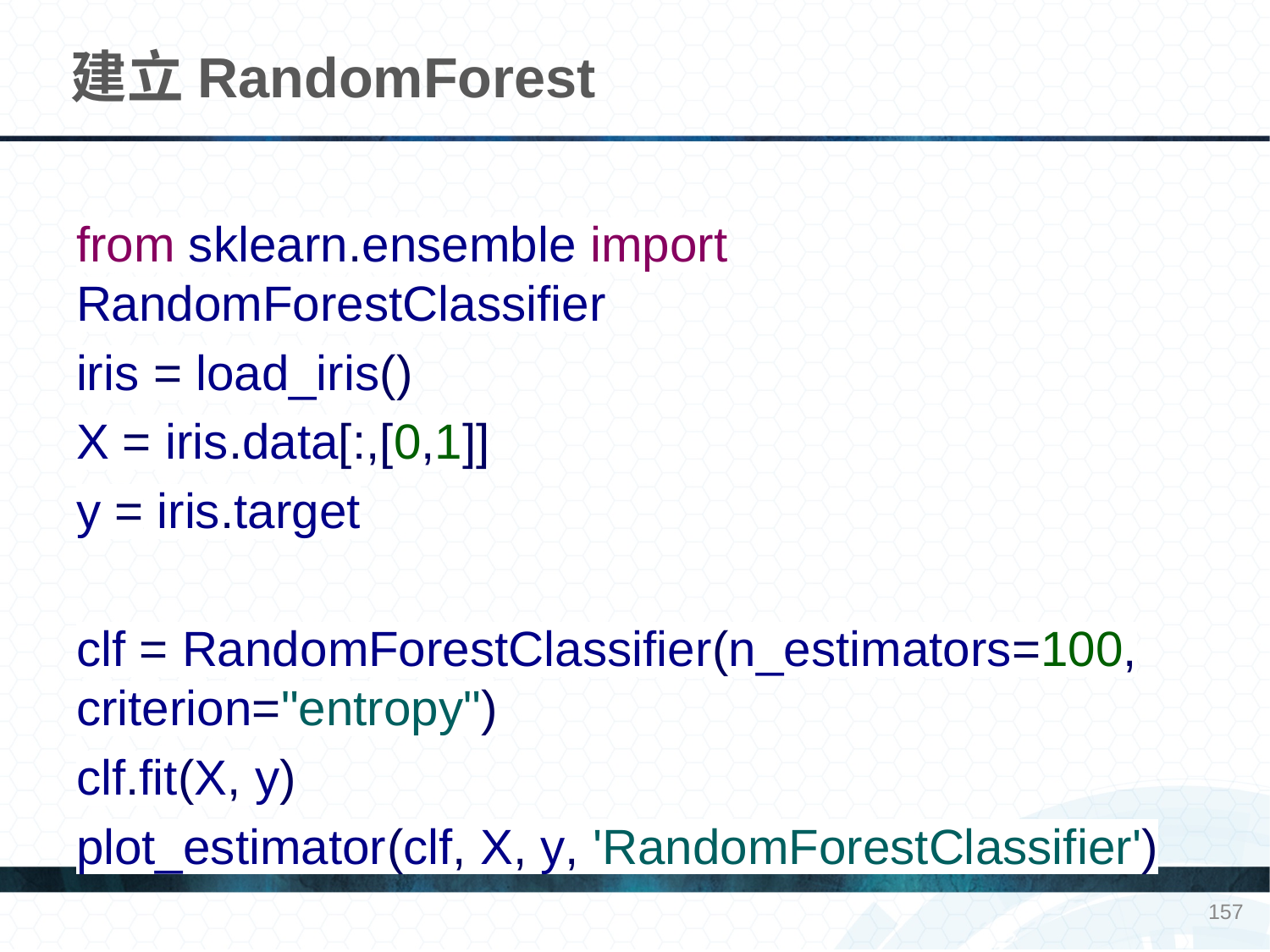

# 建立RandomForest
from sklearn.ensemble import RandomForestClassifier
iris = load_iris()
X = iris.data[:,[0,1]]
y = iris.target

clf = RandomForestClassifier(n_estimators=100, criterion="entropy")
clf.fit(X, y)
plot_estimator(clf, X, y, 'RandomForestClassifier')
157